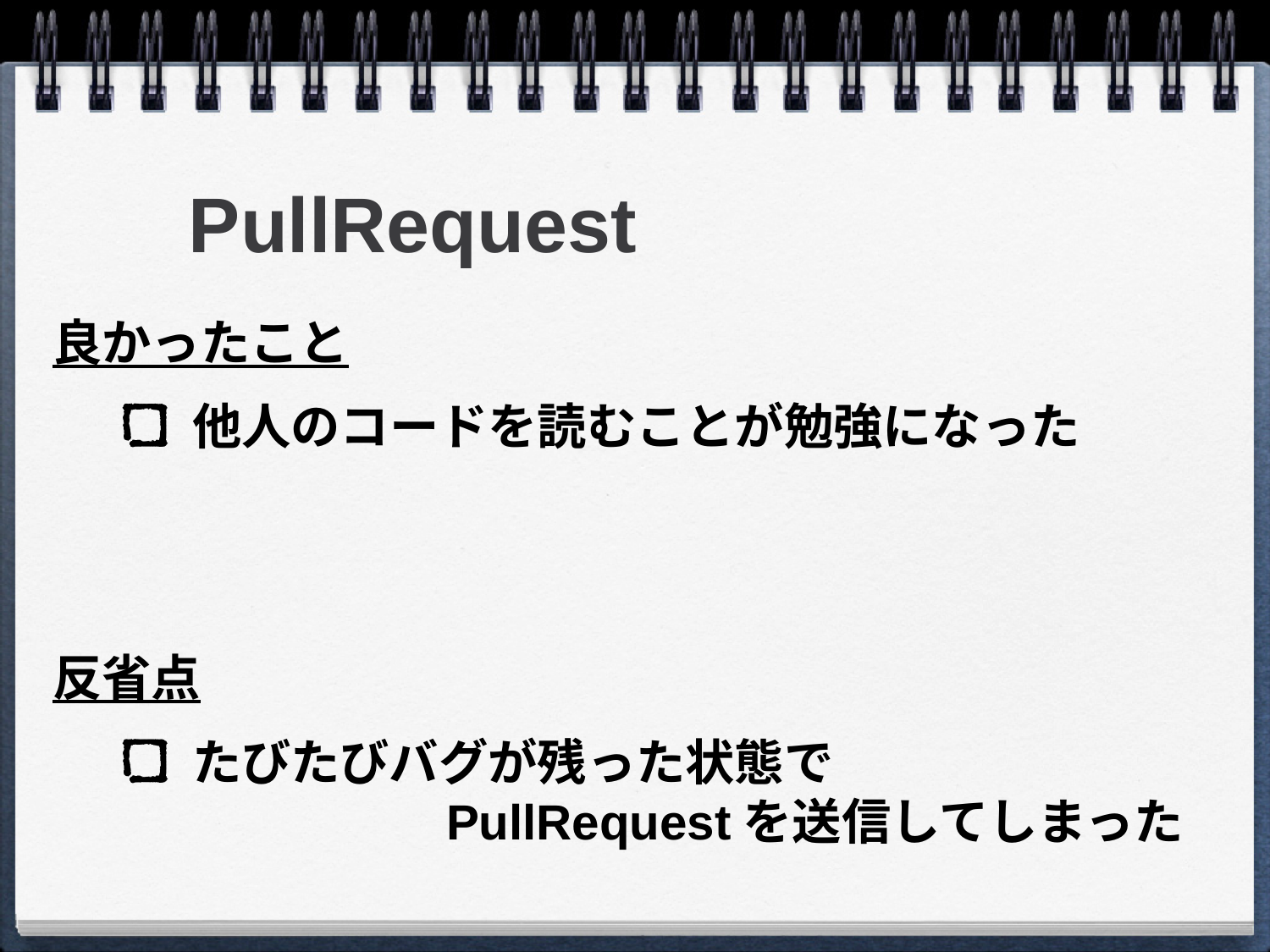

# PullRequest
良かったこと
他人のコードを読むことが勉強になった

反省点
たびたびバグが残った状態で
		PullRequestを送信してしまった